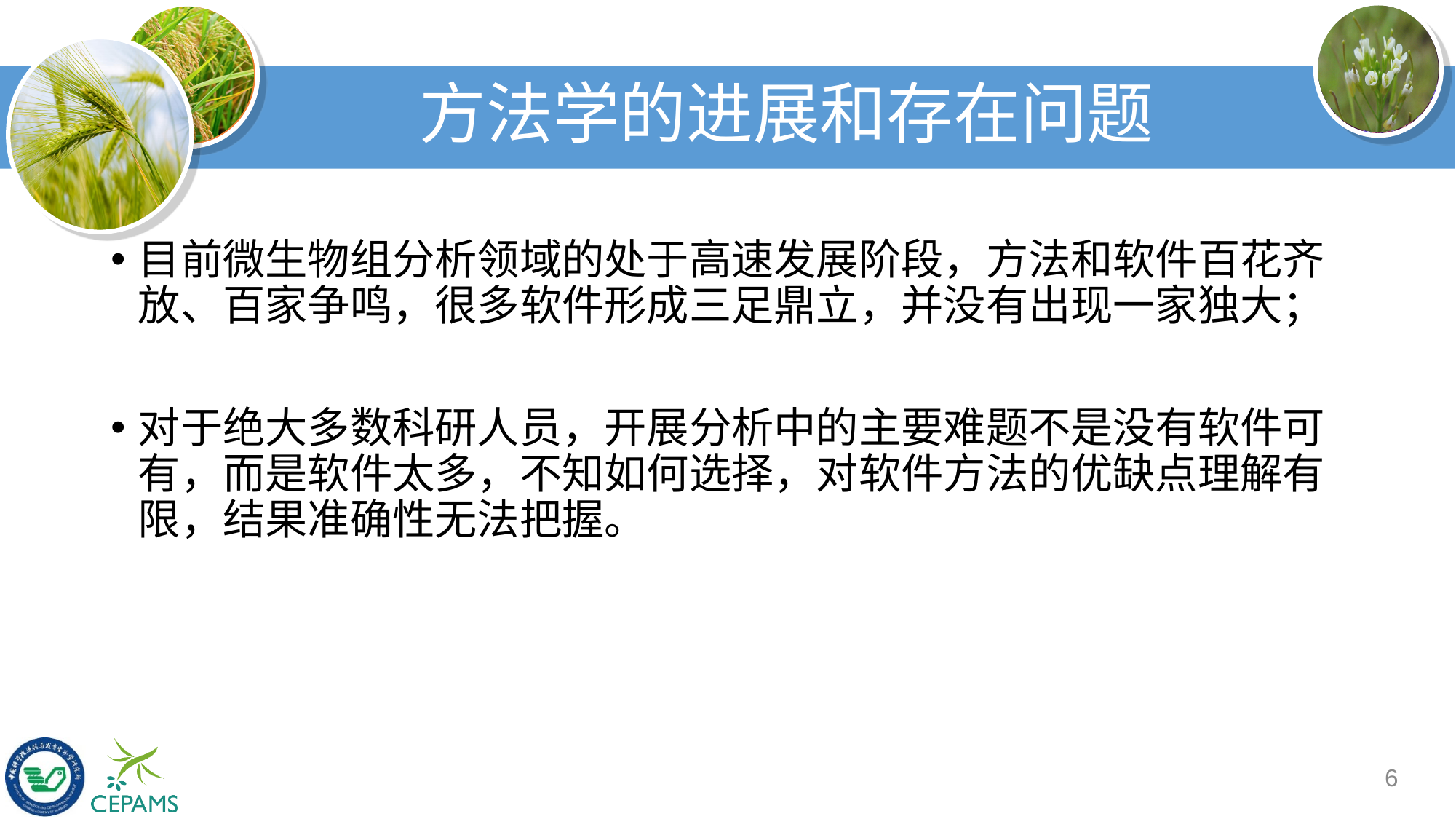

# 方法学的进展和存在问题
目前微生物组分析领域的处于高速发展阶段，方法和软件百花齐放、百家争鸣，很多软件形成三足鼎立，并没有出现一家独大；

对于绝大多数科研人员，开展分析中的主要难题不是没有软件可有，而是软件太多，不知如何选择，对软件方法的优缺点理解有限，结果准确性无法把握。
6